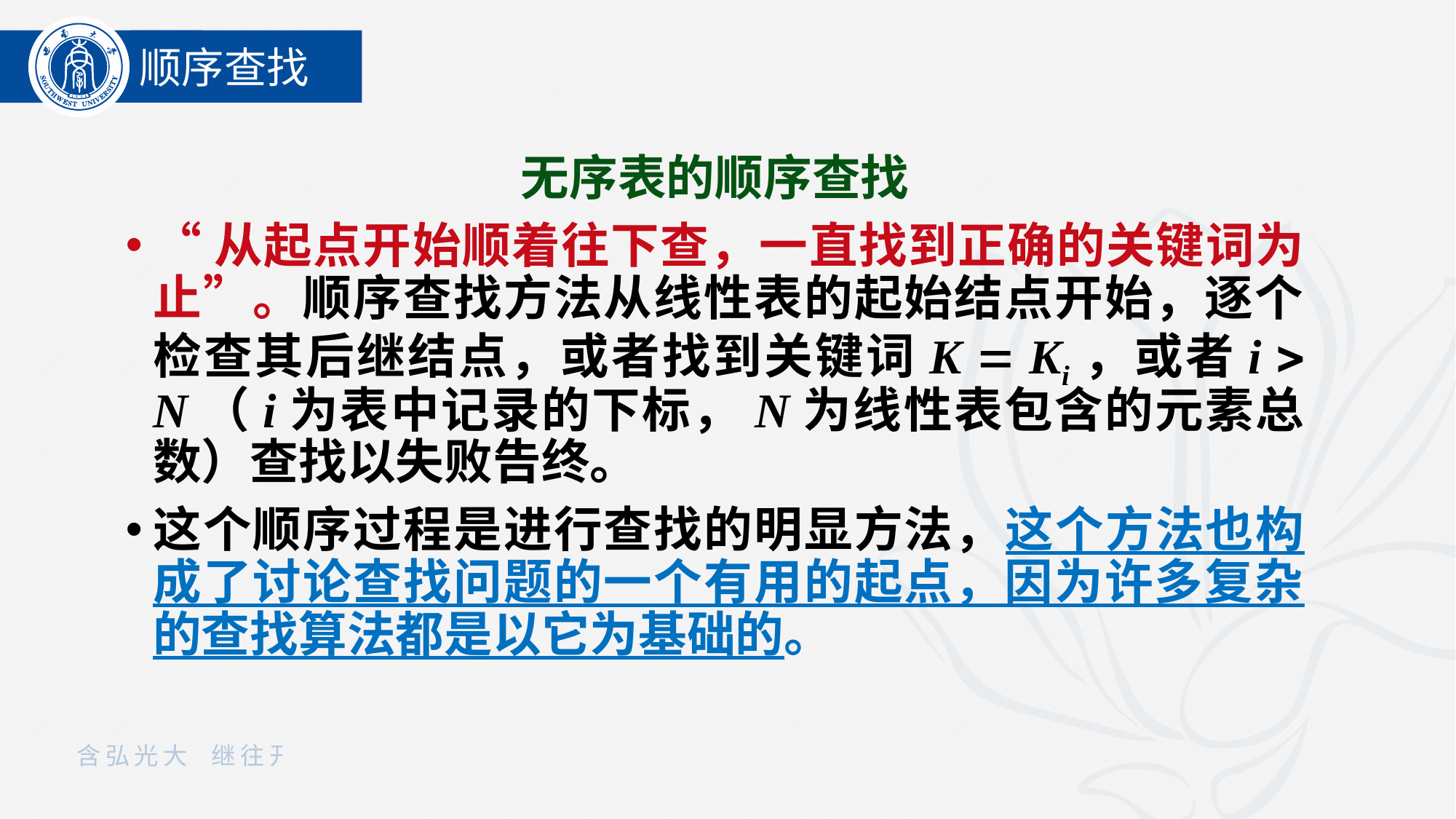

顺序查找
无序表的顺序查找
“从起点开始顺着往下查，一直找到正确的关键词为止”。顺序查找方法从线性表的起始结点开始，逐个检查其后继结点，或者找到关键词K = Ki，或者i > N（i为表中记录的下标，N为线性表包含的元素总数）查找以失败告终。
这个顺序过程是进行查找的明显方法，这个方法也构成了讨论查找问题的一个有用的起点，因为许多复杂的查找算法都是以它为基础的。